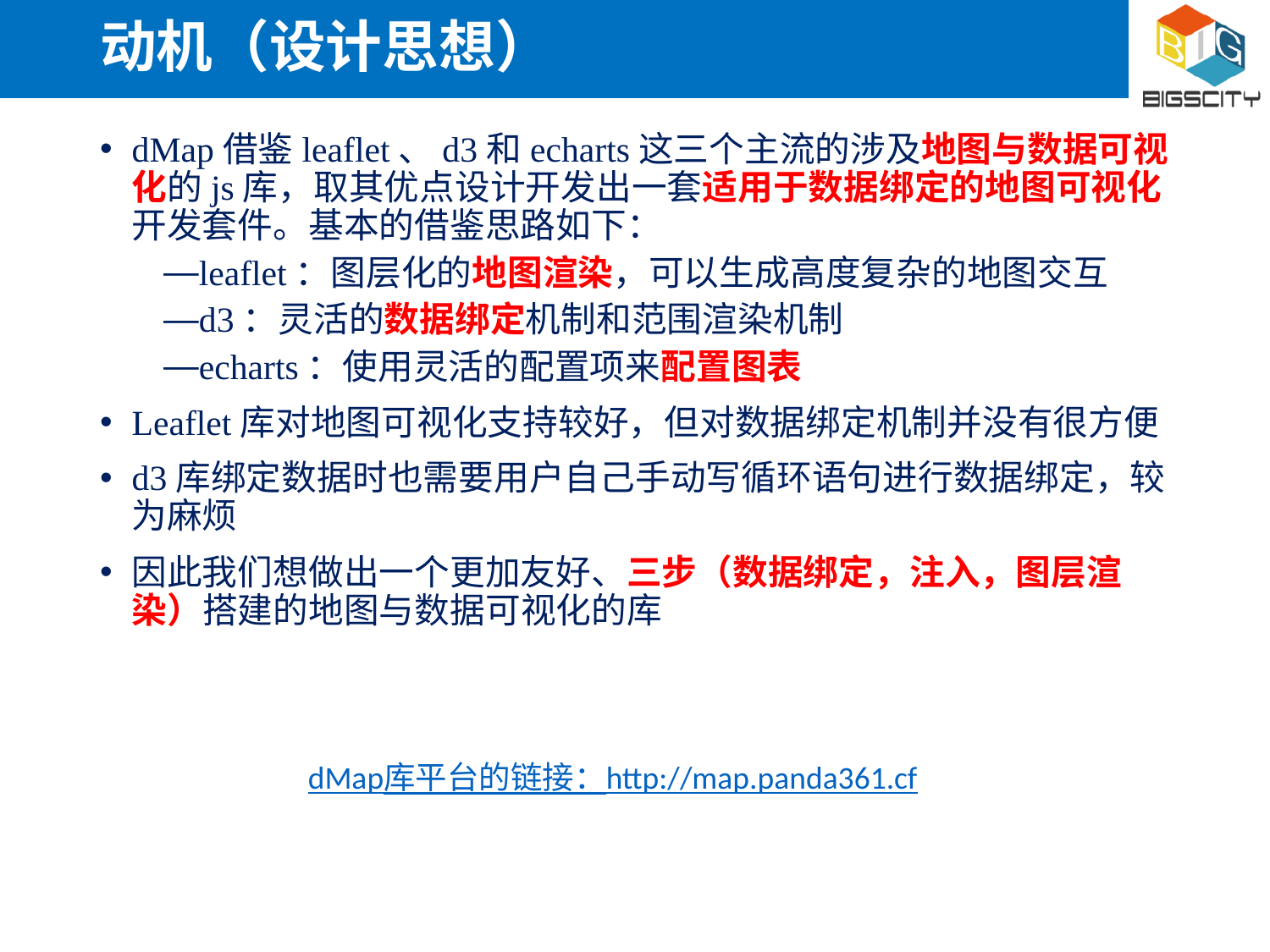

# 动机（设计思想）
dMap借鉴leaflet、d3和echarts这三个主流的涉及地图与数据可视化的js库，取其优点设计开发出一套适用于数据绑定的地图可视化开发套件。基本的借鉴思路如下：
leaflet：图层化的地图渲染，可以生成高度复杂的地图交互
d3：灵活的数据绑定机制和范围渲染机制
echarts：使用灵活的配置项来配置图表
Leaflet库对地图可视化支持较好，但对数据绑定机制并没有很方便
d3库绑定数据时也需要用户自己手动写循环语句进行数据绑定，较为麻烦
因此我们想做出一个更加友好、三步（数据绑定，注入，图层渲染）搭建的地图与数据可视化的库

dMap库平台的链接：http://map.panda361.cf